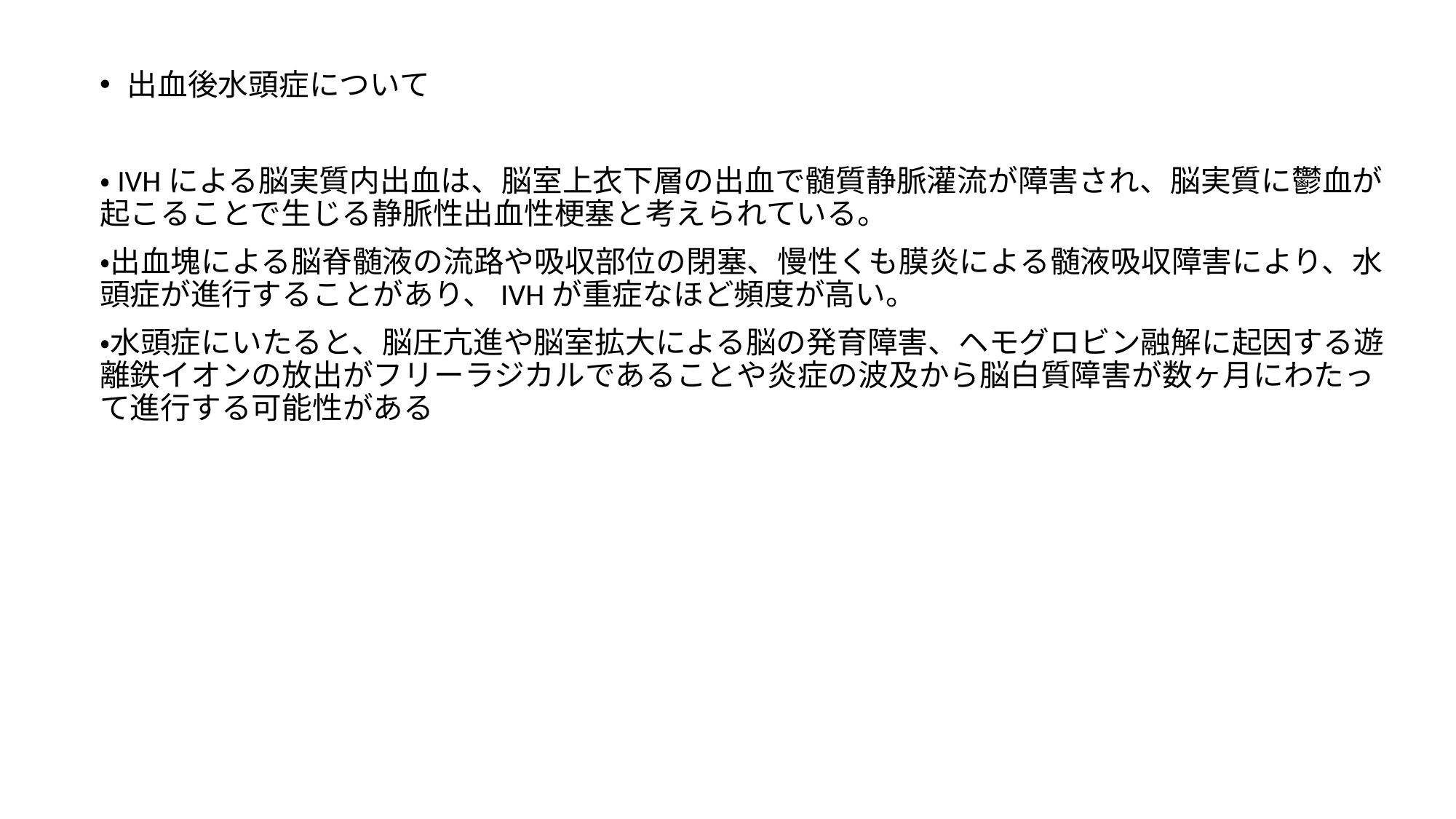

出血後水頭症について

・IVHによる脳実質内出血は、脳室上衣下層の出血で髄質静脈灌流が障害され、脳実質に鬱血が起こることで生じる静脈性出血性梗塞と考えられている。
・出血塊による脳脊髄液の流路や吸収部位の閉塞、慢性くも膜炎による髄液吸収障害により、水頭症が進行することがあり、IVHが重症なほど頻度が高い。
・水頭症にいたると、脳圧亢進や脳室拡大による脳の発育障害、ヘモグロビン融解に起因する遊離鉄イオンの放出がフリーラジカルであることや炎症の波及から脳白質障害が数ヶ月にわたって進行する可能性がある